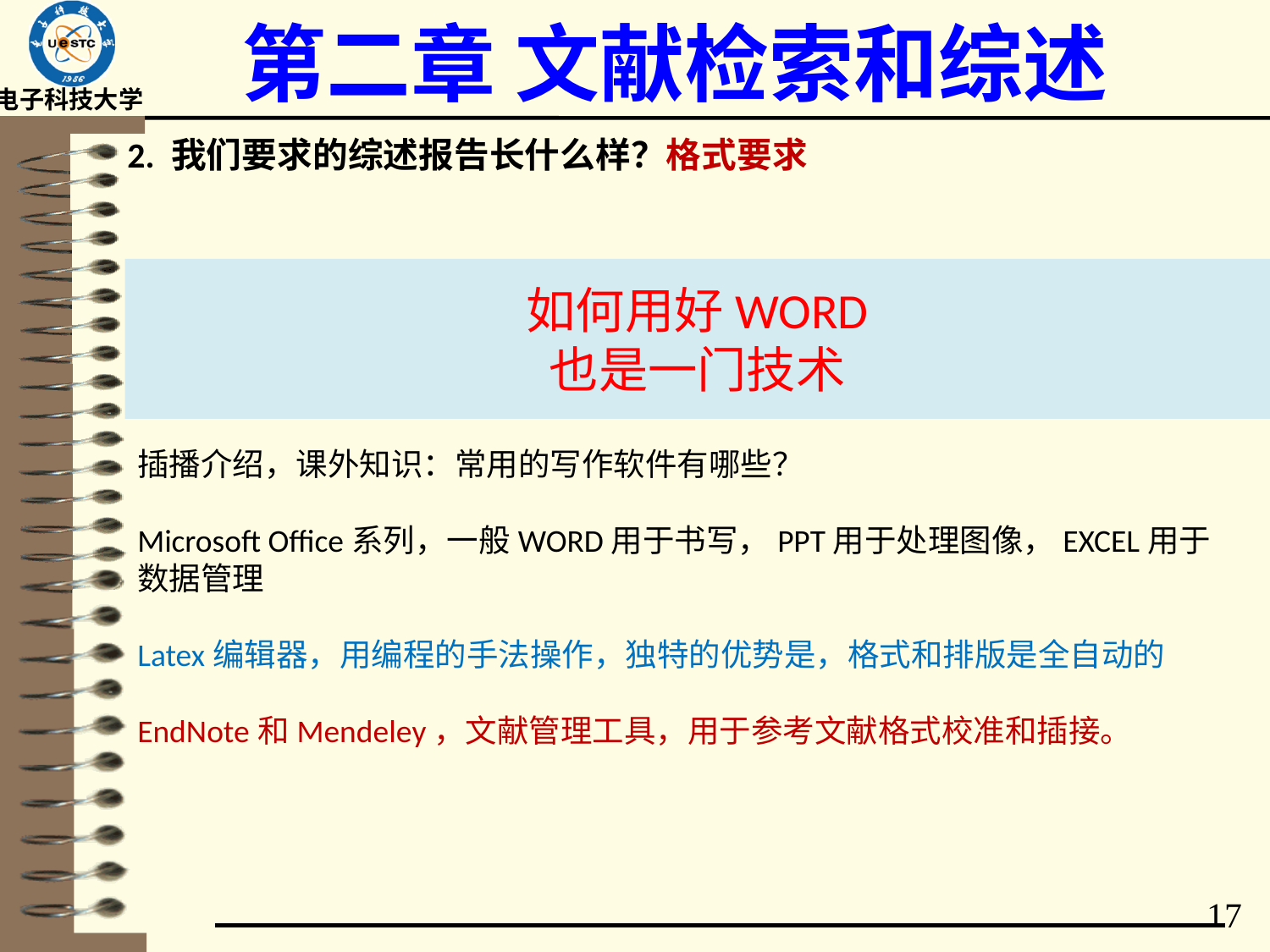

# 第二章 文献检索和综述
2. 我们要求的综述报告长什么样？格式要求
如何用好WORD
也是一门技术
插播介绍，课外知识：常用的写作软件有哪些？

Microsoft Office系列，一般WORD用于书写，PPT用于处理图像，EXCEL用于数据管理

Latex编辑器，用编程的手法操作，独特的优势是，格式和排版是全自动的

EndNote和Mendeley，文献管理工具，用于参考文献格式校准和插接。
17